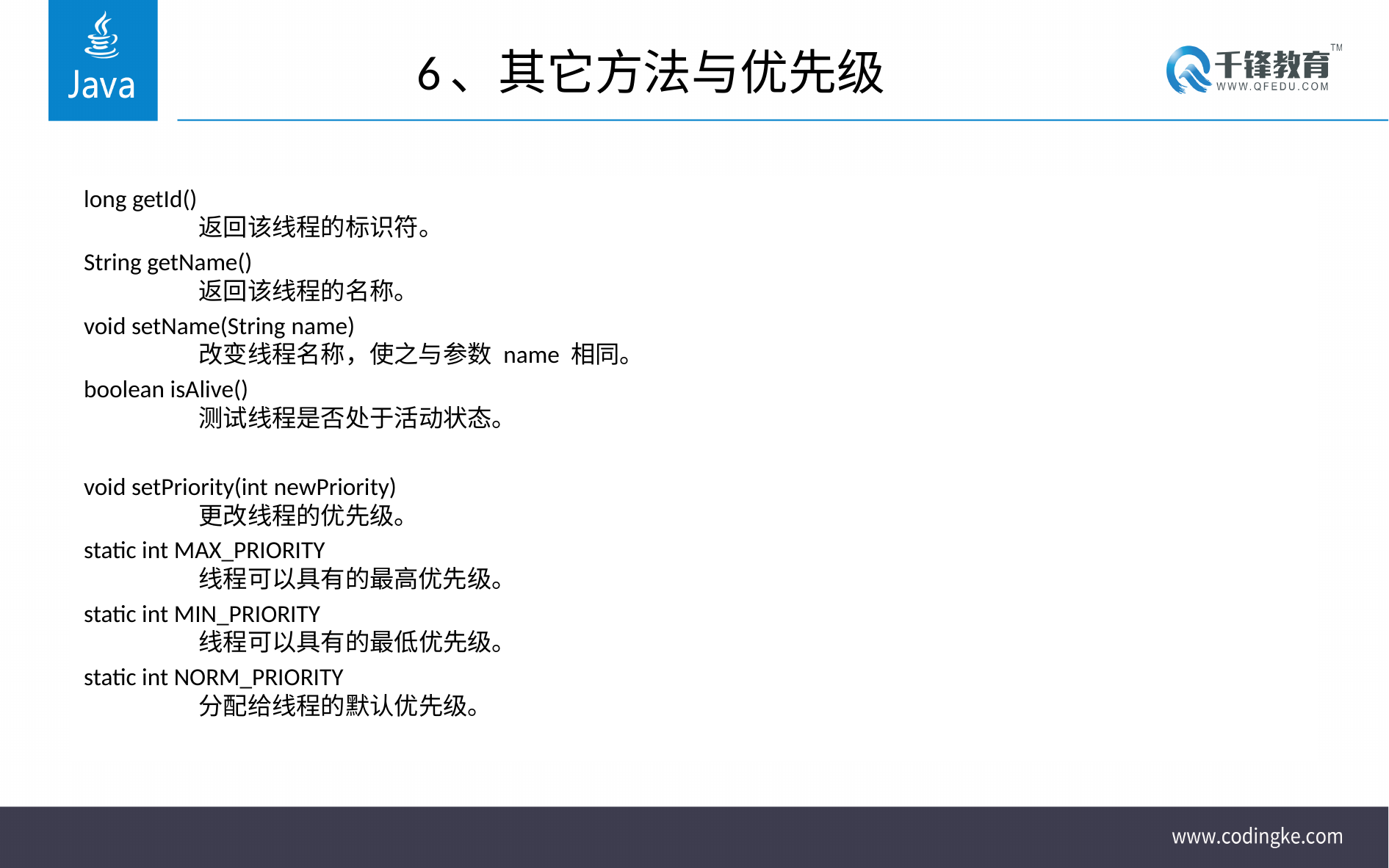

# 6、其它方法与优先级
long getId()
          返回该线程的标识符。
String getName()
          返回该线程的名称。
void setName(String name)
          改变线程名称，使之与参数 name 相同。
boolean isAlive()
          测试线程是否处于活动状态。

void setPriority(int newPriority)
          更改线程的优先级。
static int MAX_PRIORITY
          线程可以具有的最高优先级。
static int MIN_PRIORITY
          线程可以具有的最低优先级。
static int NORM_PRIORITY
          分配给线程的默认优先级。